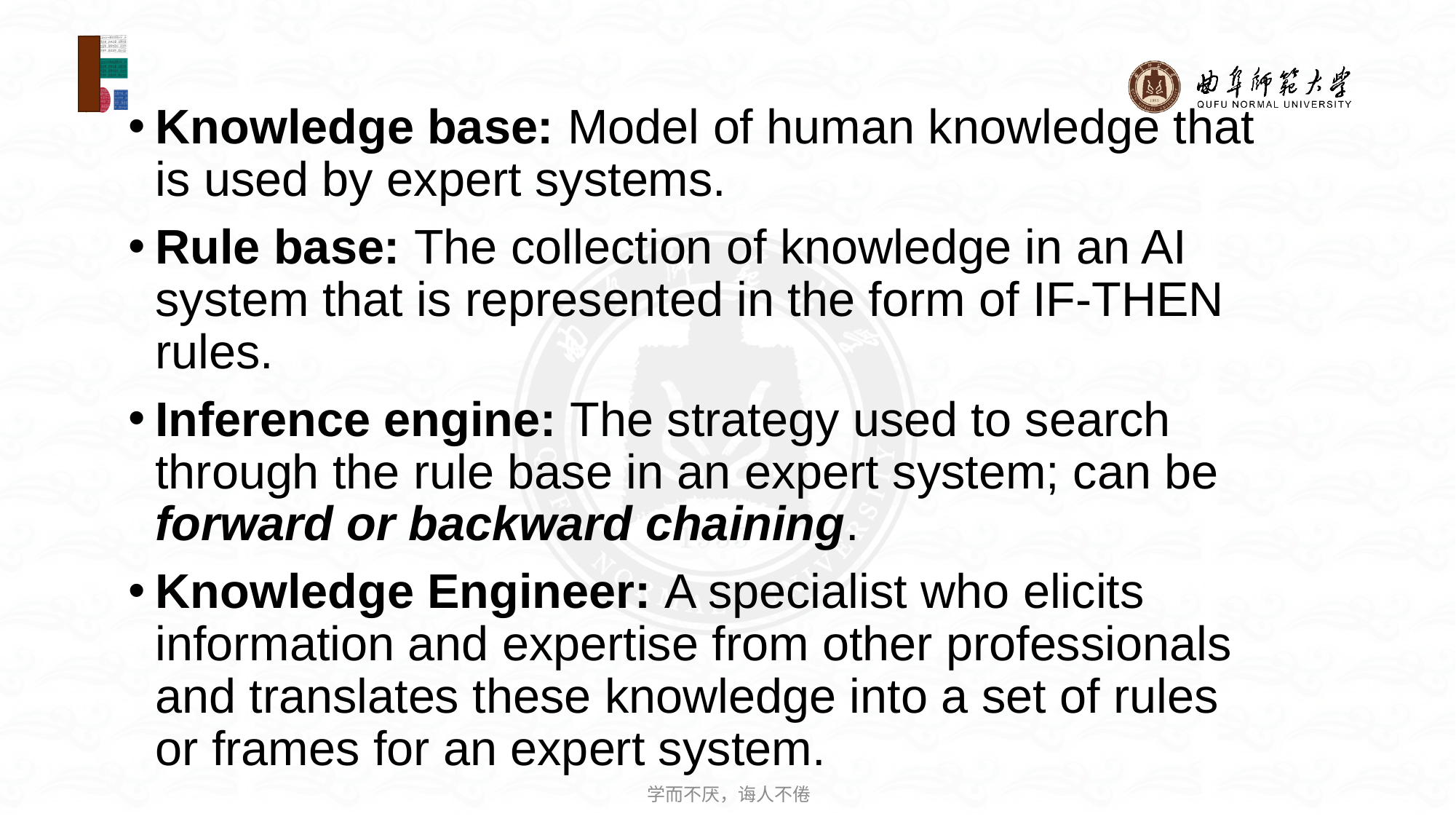

Knowledge base: Model of human knowledge that is used by expert systems.
Rule base: The collection of knowledge in an AI system that is represented in the form of IF-THEN rules.
Inference engine: The strategy used to search through the rule base in an expert system; can be forward or backward chaining.
Knowledge Engineer: A specialist who elicits information and expertise from other professionals and translates these knowledge into a set of rules or frames for an expert system.
学而不厌，诲人不倦
19